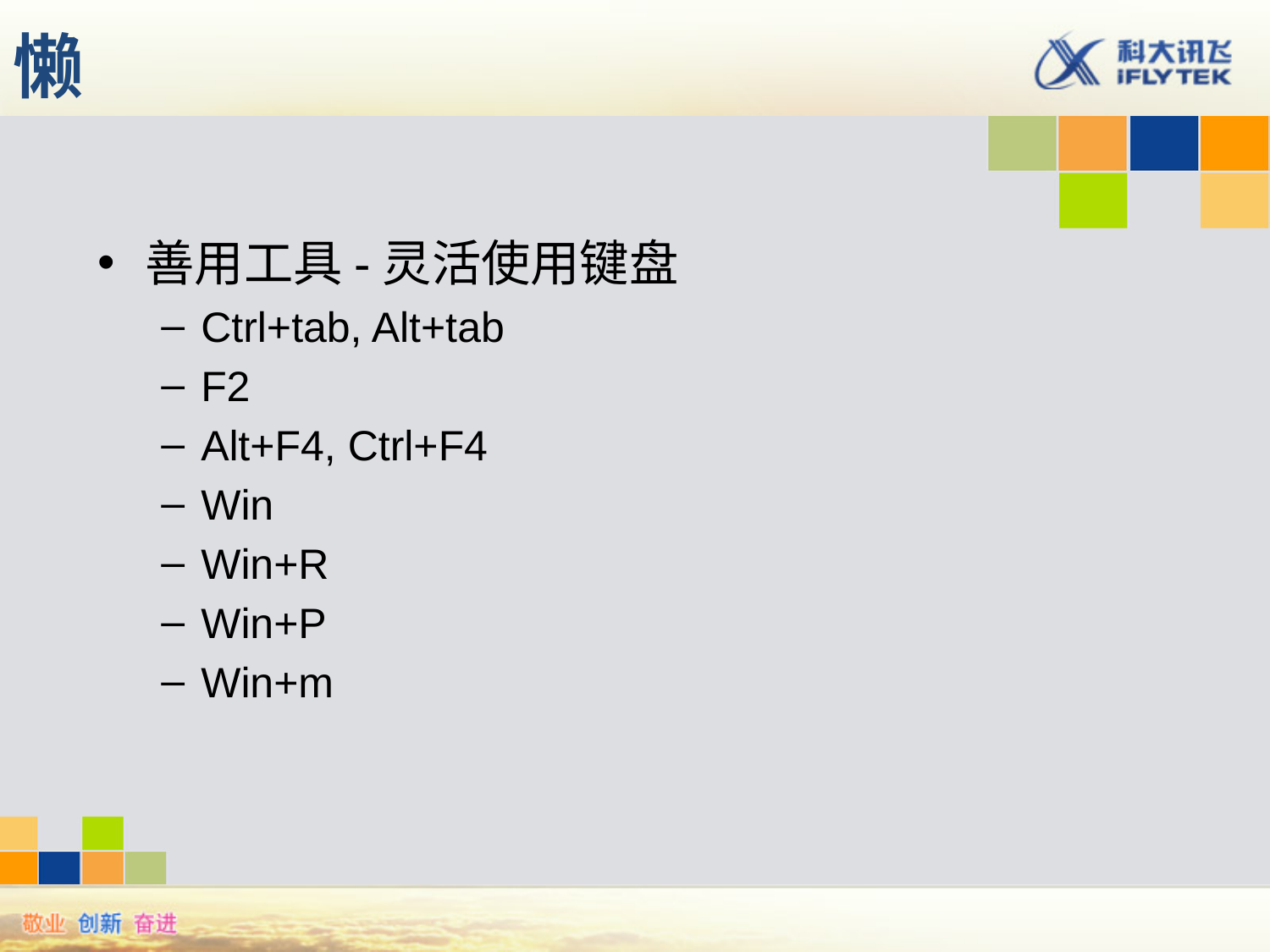

# 懒
善用工具-灵活使用键盘
Ctrl+tab, Alt+tab
F2
Alt+F4, Ctrl+F4
Win
Win+R
Win+P
Win+m